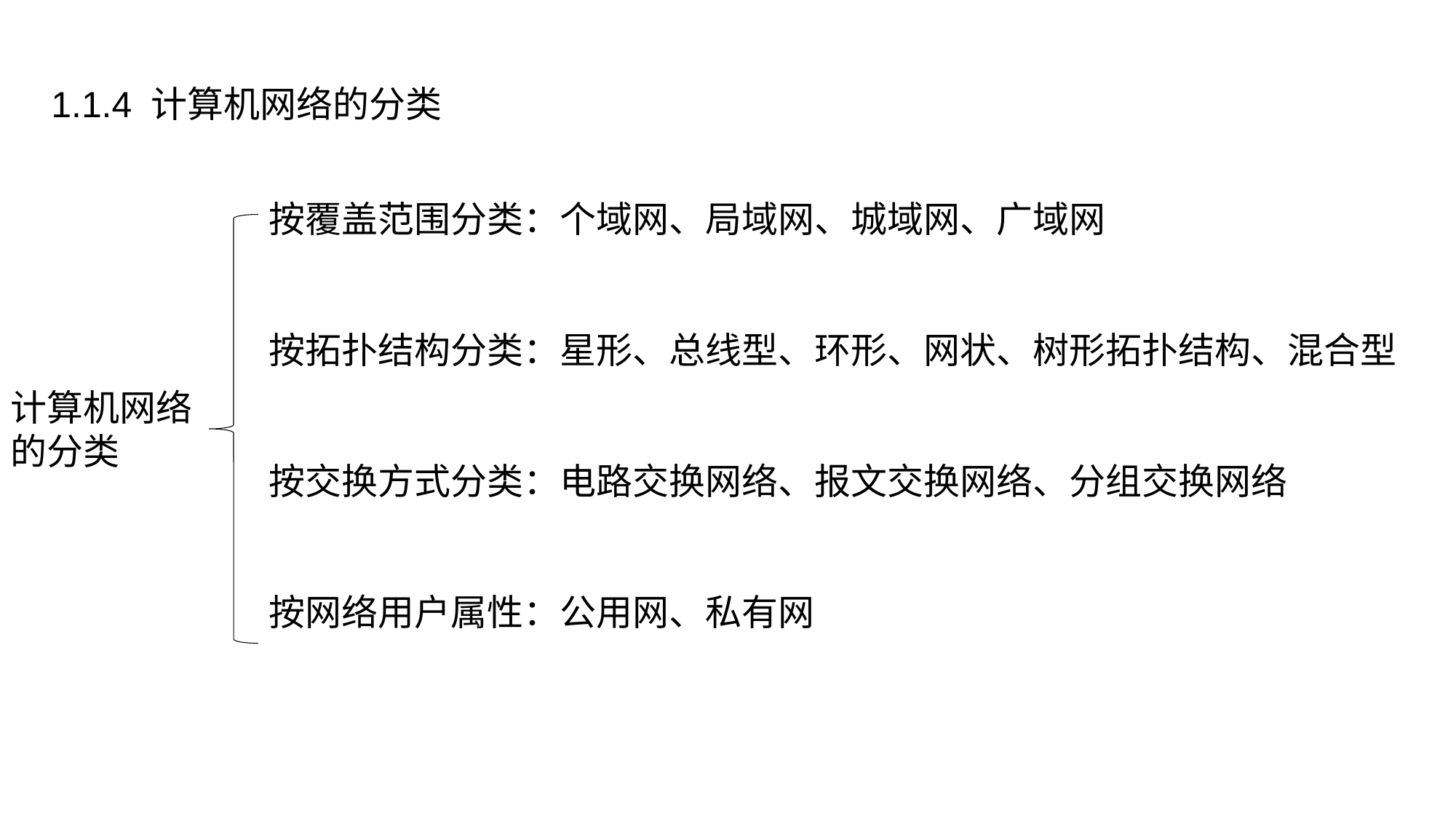

1.1.4 计算机网络的分类
按覆盖范围分类：个域网、局域网、城域网、广域网

按拓扑结构分类：星形、总线型、环形、网状、树形拓扑结构、混合型

按交换方式分类：电路交换网络、报文交换网络、分组交换网络

按网络用户属性：公用网、私有网

计算机网络
的分类